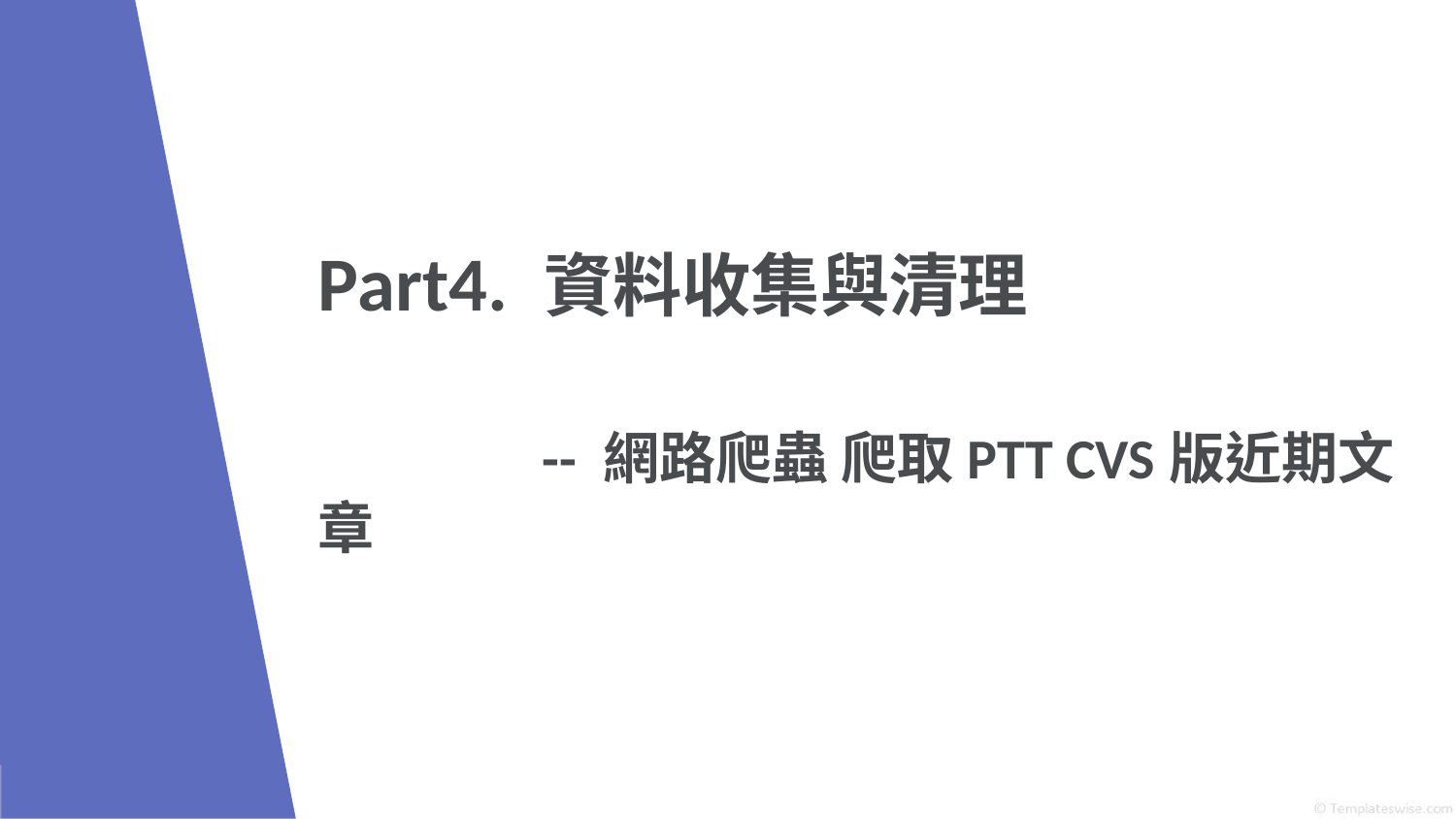

# Part4. 資料收集與清理 -- 網路爬蟲 爬取PTT CVS版近期文章